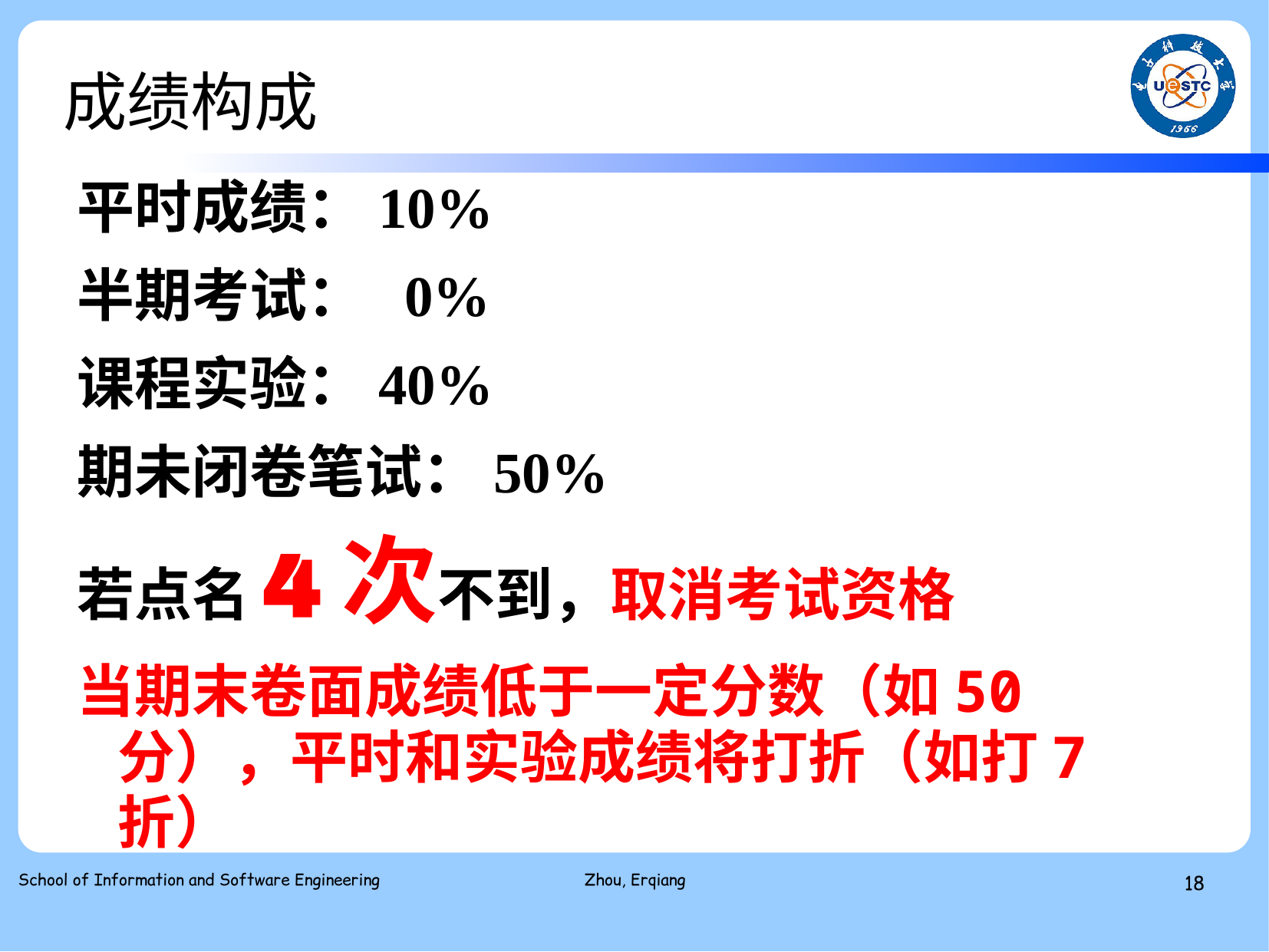

# 成绩构成
平时成绩：10%
半期考试：  0%
课程实验：40%
期未闭卷笔试：50%
若点名4次不到，取消考试资格
当期末卷面成绩低于一定分数（如50分），平时和实验成绩将打折（如打7折）
School of Information and Software Engineering
Zhou, Erqiang
18